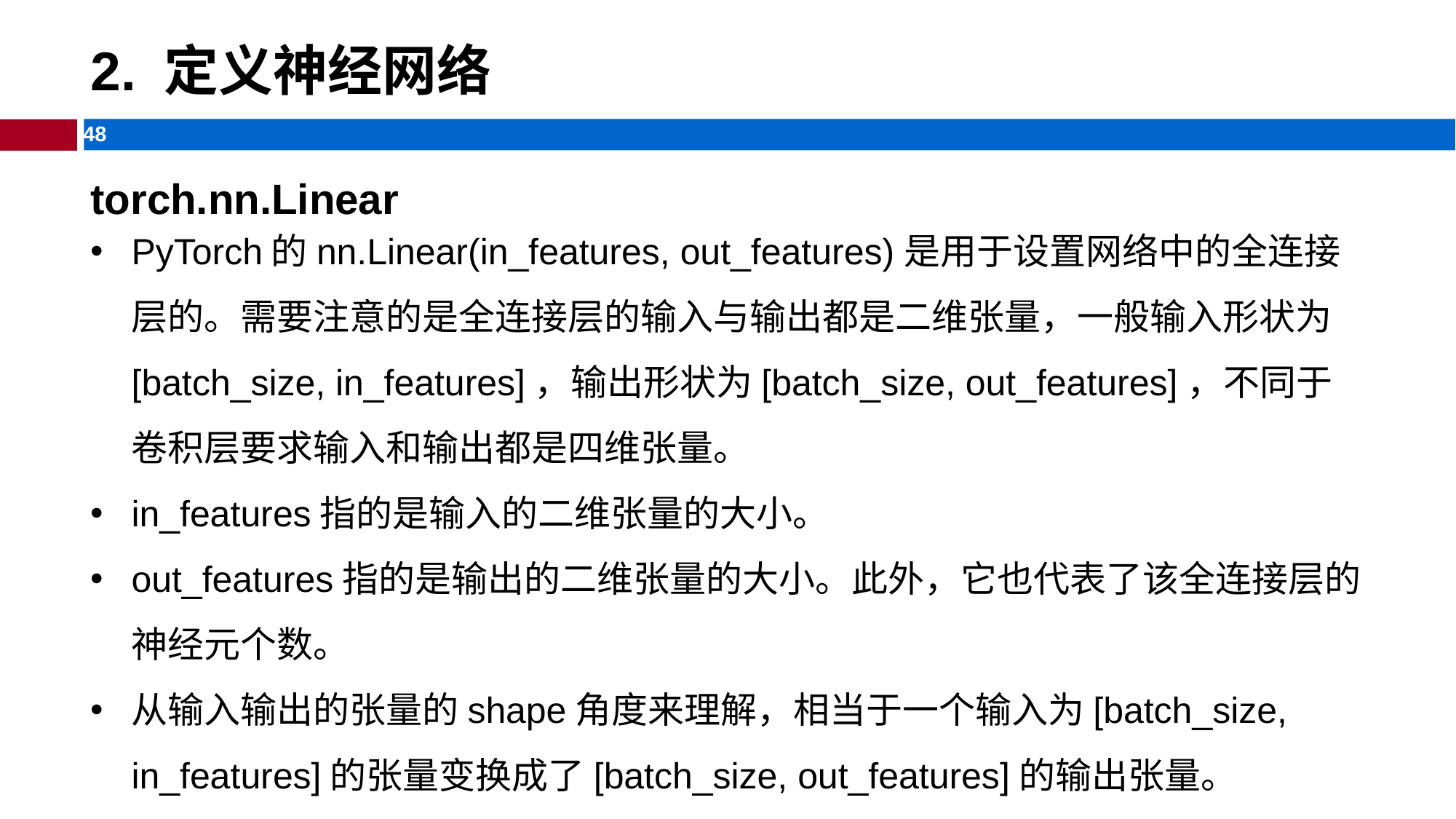

# 2. 定义神经网络
torch.nn.Linear
PyTorch的nn.Linear(in_features, out_features)是用于设置网络中的全连接层的。需要注意的是全连接层的输入与输出都是二维张量，一般输入形状为[batch_size, in_features]，输出形状为[batch_size, out_features]，不同于卷积层要求输入和输出都是四维张量。
in_features指的是输入的二维张量的大小。
out_features指的是输出的二维张量的大小。此外，它也代表了该全连接层的神经元个数。
从输入输出的张量的shape角度来理解，相当于一个输入为[batch_size, in_features]的张量变换成了[batch_size, out_features]的输出张量。